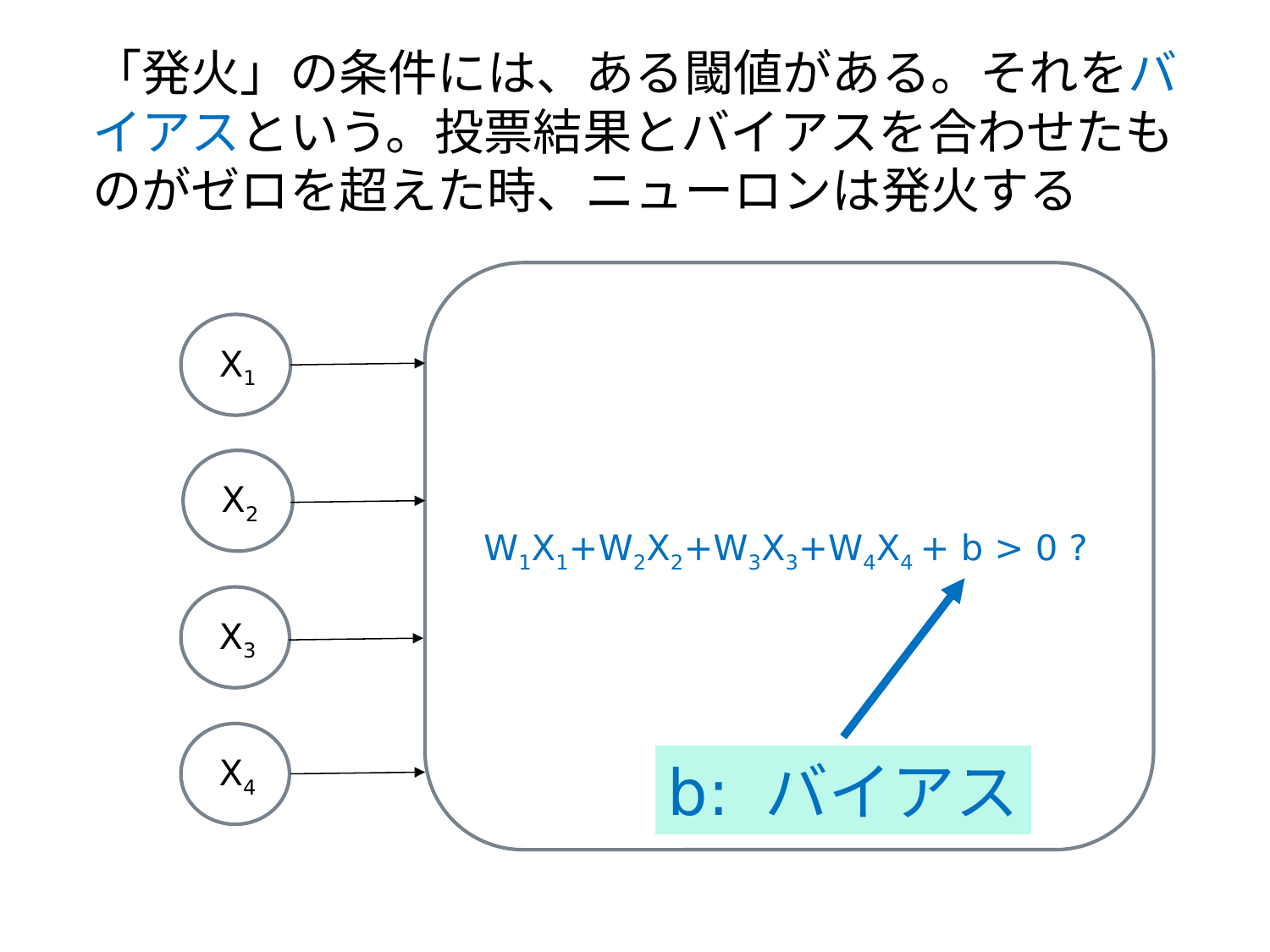

# 「発火」の条件には、ある閾値がある。それをバイアスという。投票結果とバイアスを合わせたものがゼロを超えた時、ニューロンは発火する

X1

X2
W1X1+W2X2+W3X3+W4X4 + b > 0 ?

X3

X4
b: バイアス